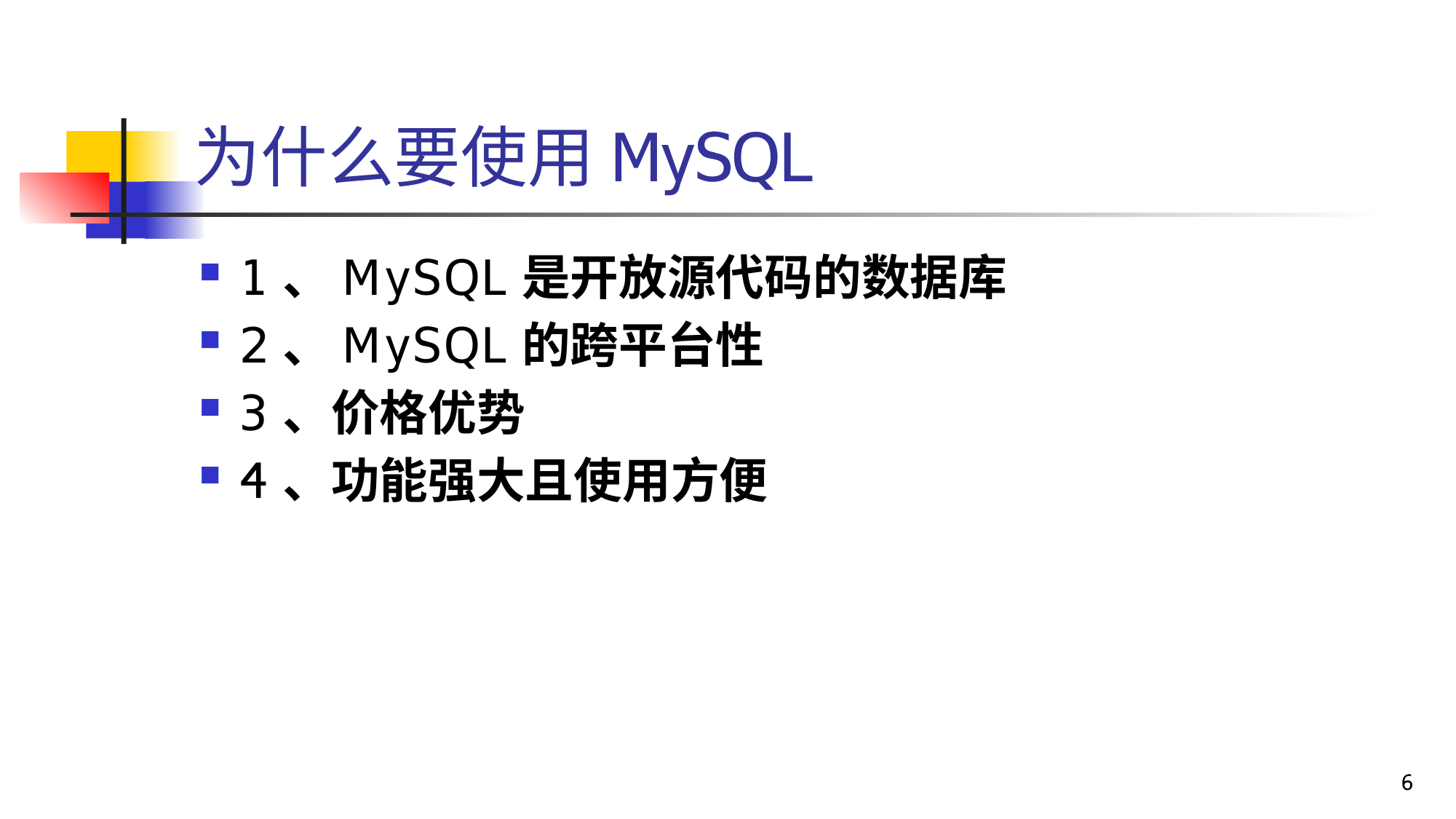

# 为什么要使用MySQL
1、MySQL是开放源代码的数据库
2、MySQL的跨平台性
3、价格优势
4、功能强大且使用方便

6